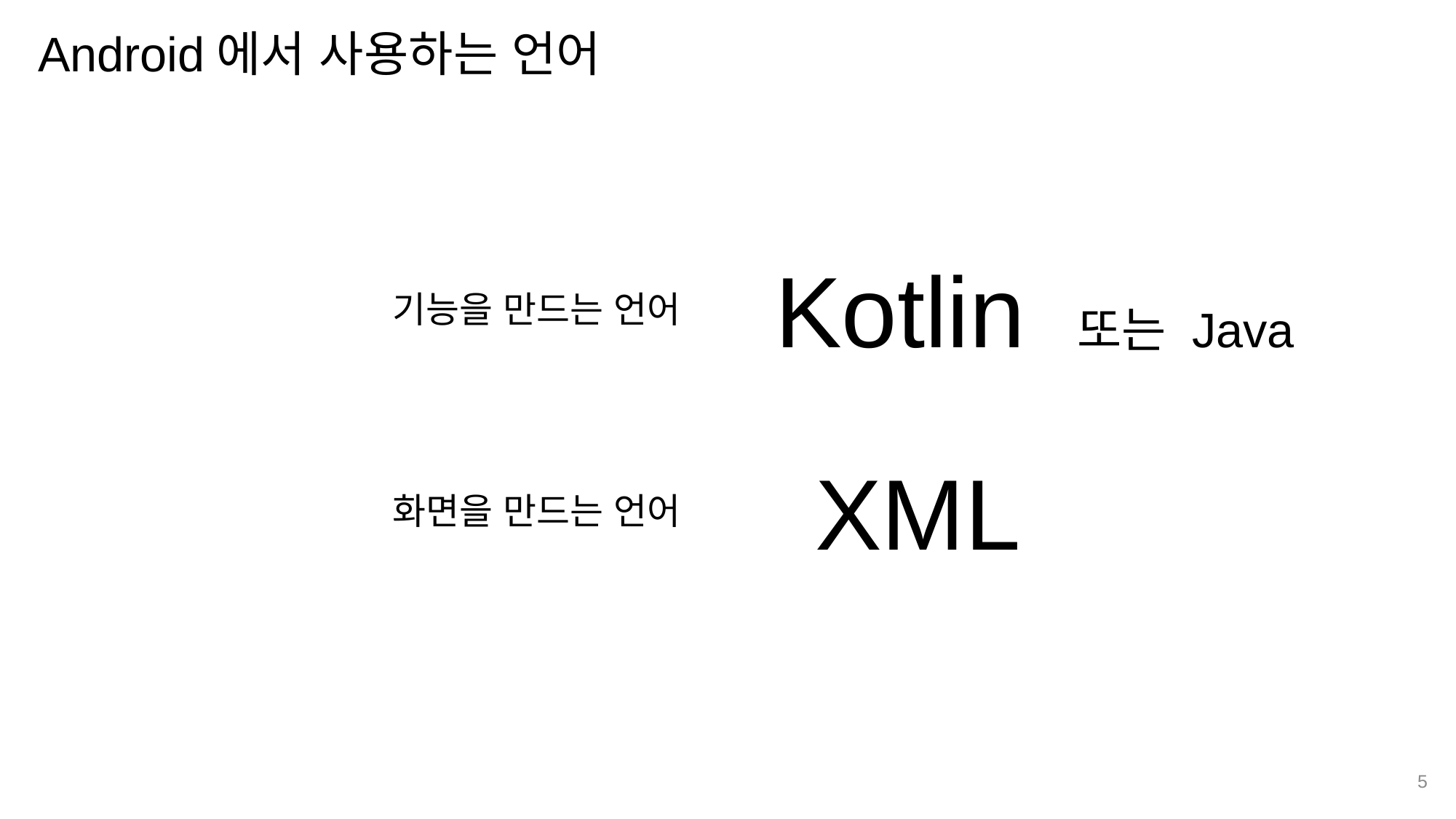

Android에서 사용하는 언어
나눔스퀘어OTF ExtraBold
나눔스퀘어OTF Bold
나눔스퀘어OTF
Kotlin 또는 Java
나눔스퀘어
기능을 만드는 언어
나눔스퀘어 Light
나눔스퀘어 Light
XML
나눔스퀘어OTF
화면을 만드는 언어

5